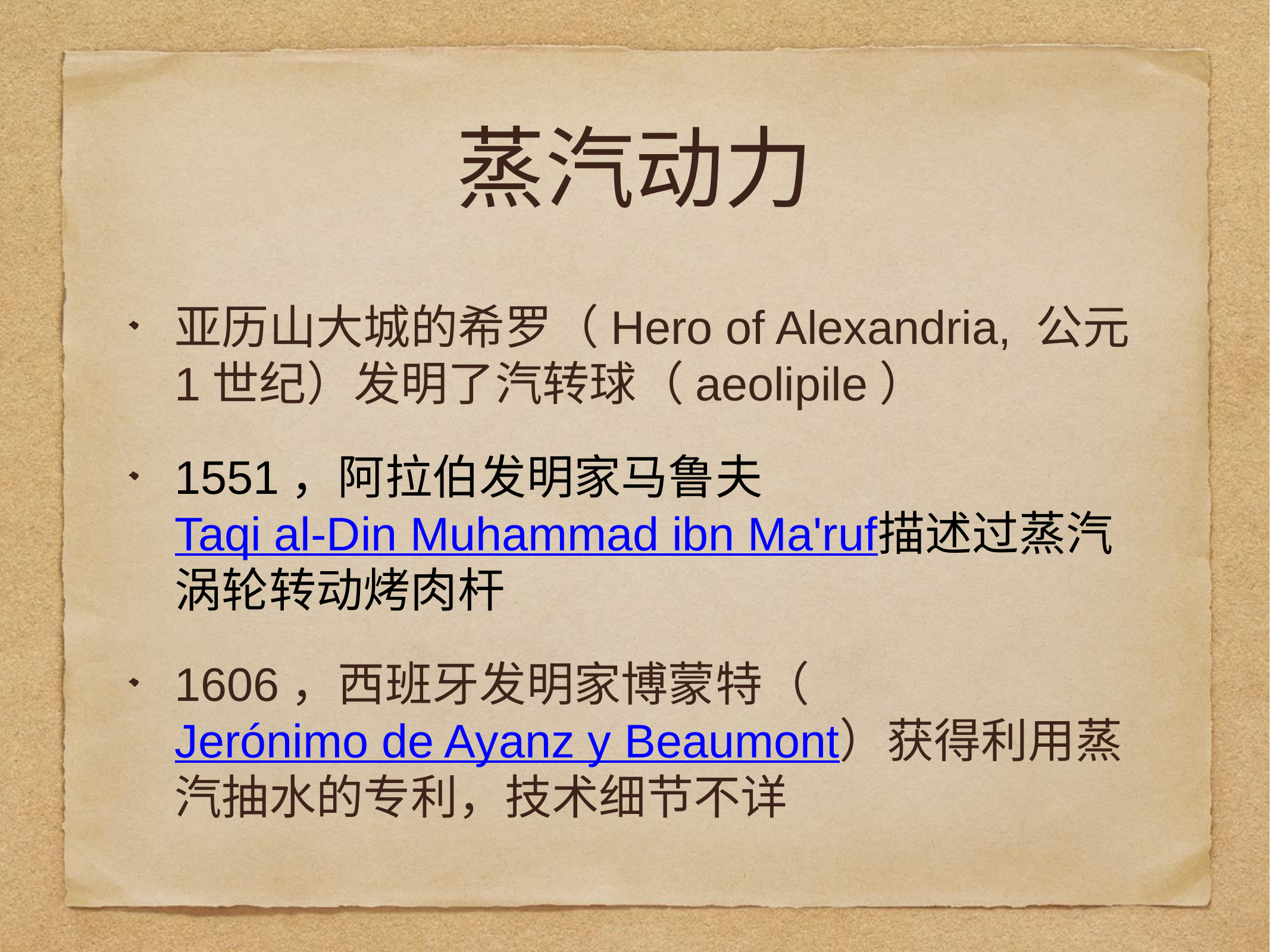

# 蒸汽动力
亚历山大城的希罗（Hero of Alexandria, 公元1世纪）发明了汽转球（aeolipile）
1551，阿拉伯发明家马鲁夫Taqi al-Din Muhammad ibn Ma'ruf描述过蒸汽涡轮转动烤肉杆
1606，西班牙发明家博蒙特（Jerónimo de Ayanz y Beaumont）获得利用蒸汽抽水的专利，技术细节不详